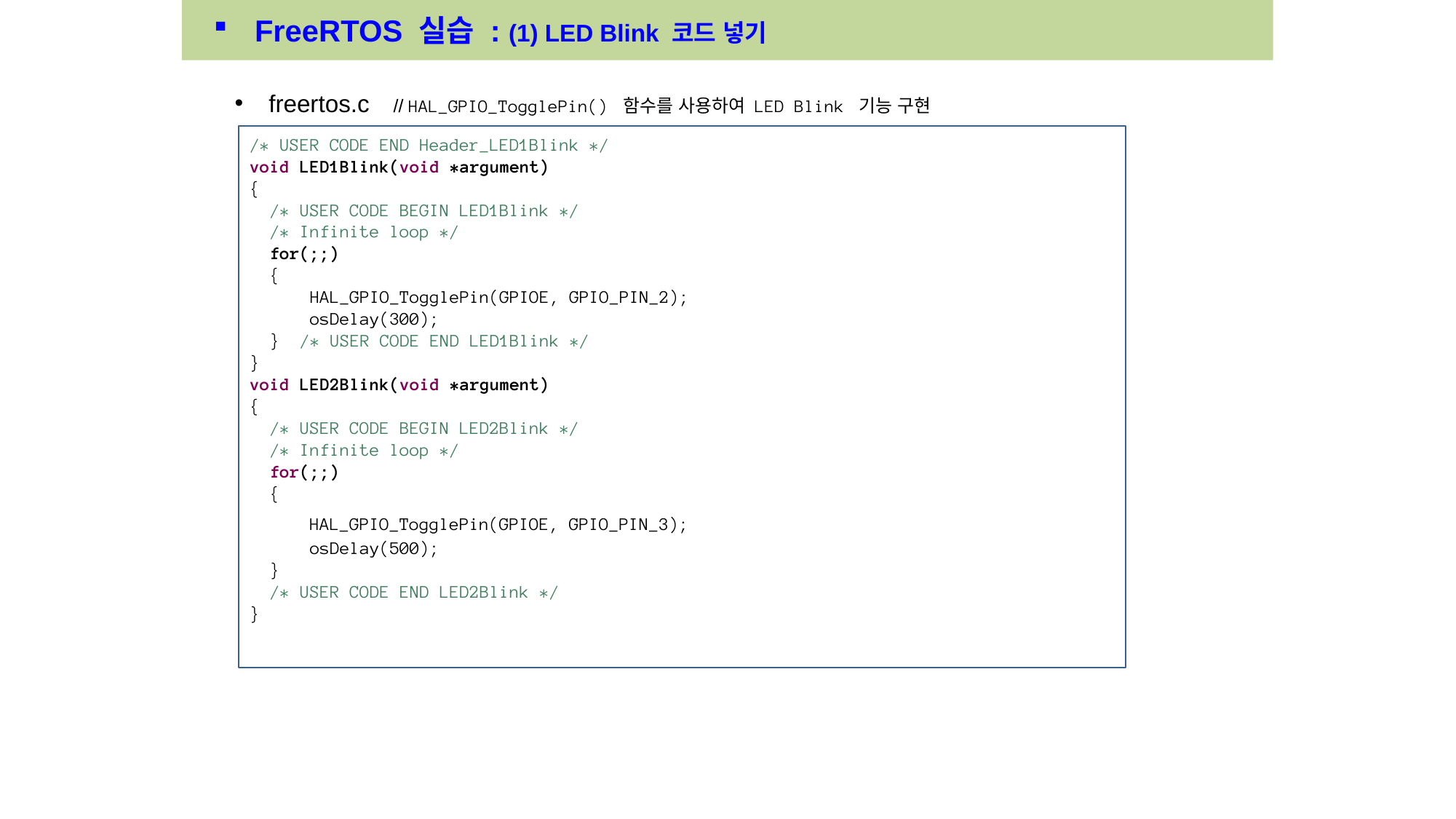

FreeRTOS 실습 : (1) LED Blink 코드 넣기

freertos.c    // HAL_GPIO_TogglePin() 함수를 사용하여 LED Blink 기능 구현

/* USER CODE END Header_LED1Blink */
void LED1Blink(void *argument)
{
  /* USER CODE BEGIN LED1Blink */
  /* Infinite loop */
  for(;;)
  {
      HAL_GPIO_TogglePin(GPIOE, GPIO_PIN_2);
      osDelay(300);
  }  /* USER CODE END LED1Blink */
}
void LED2Blink(void *argument)
{
  /* USER CODE BEGIN LED2Blink */
  /* Infinite loop */
  for(;;)
  {
    HAL_GPIO_TogglePin(GPIOE, GPIO_PIN_3);
      osDelay(500);
  }
  /* USER CODE END LED2Blink */
}